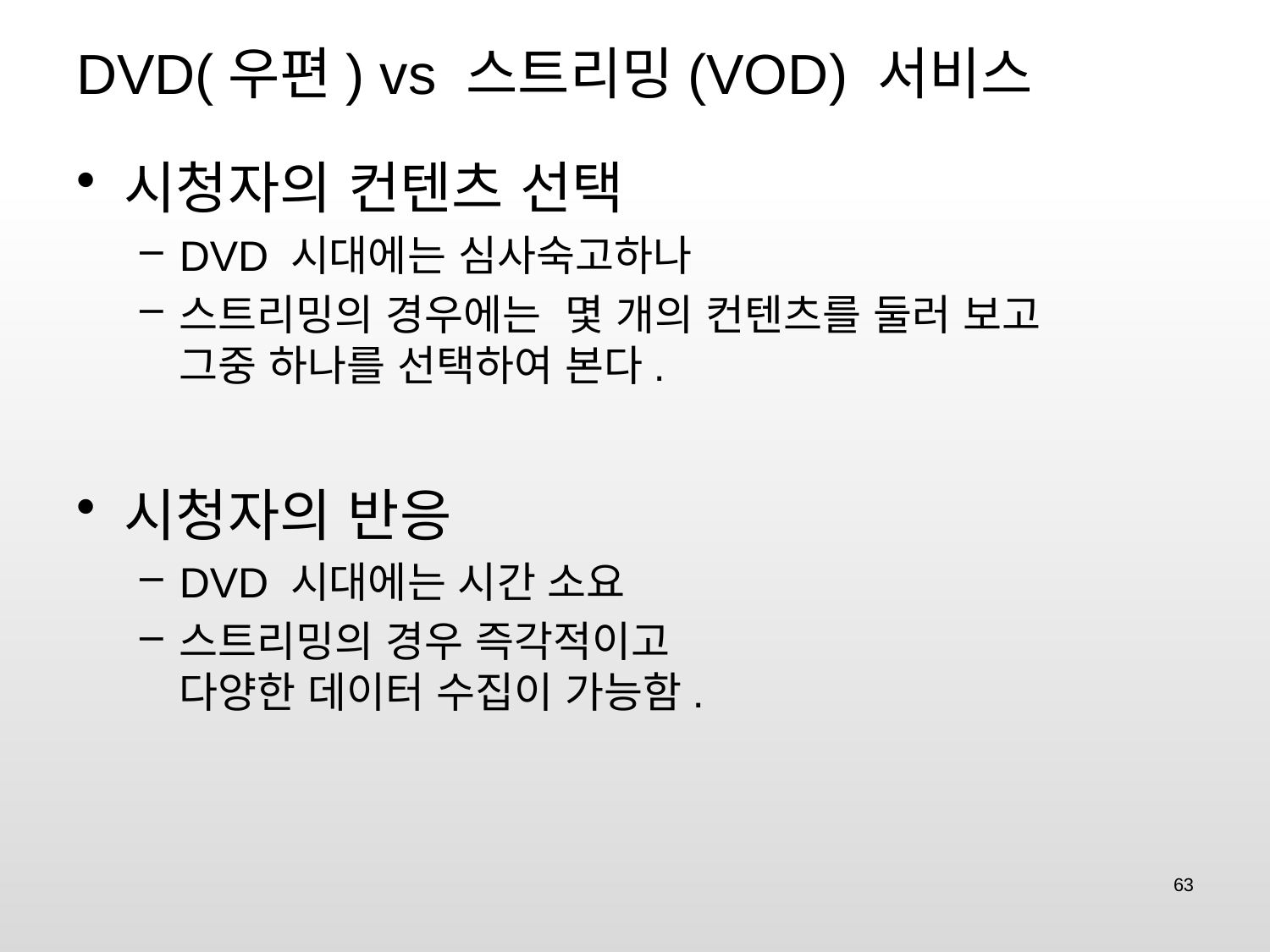

# DVD(우편) vs 스트리밍(VOD) 서비스
시청자의 컨텐츠 선택
DVD 시대에는 심사숙고하나
스트리밍의 경우에는  몇 개의 컨텐츠를 둘러 보고
그중 하나를 선택하여 본다.

시청자의 반응
DVD 시대에는 시간 소요
스트리밍의 경우 즉각적이고
다양한 데이터 수집이 가능함.

63